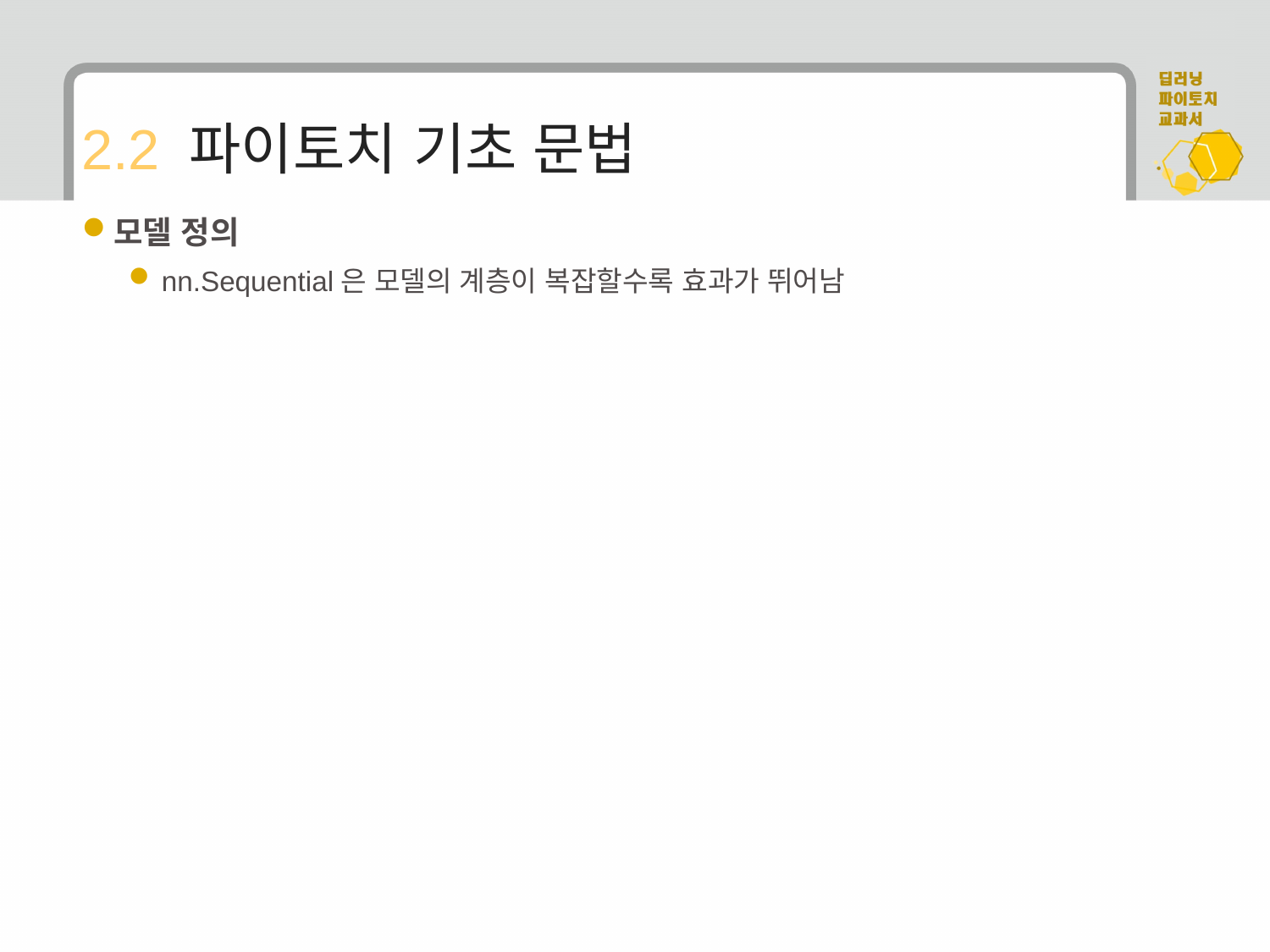

# 2.2 파이토치 기초 문법
모델 정의
nn.Sequential은 모델의 계층이 복잡할수록 효과가 뛰어남